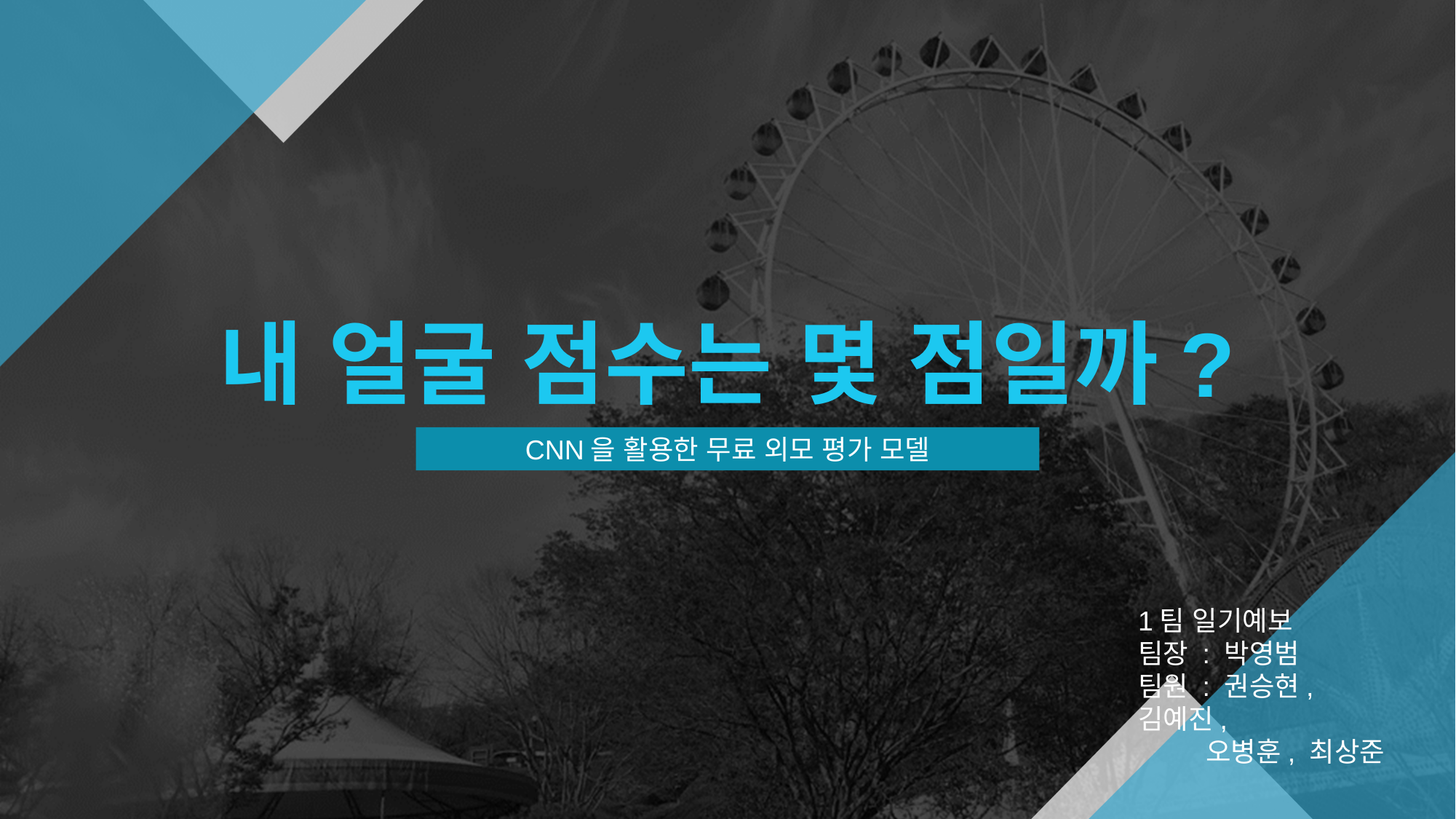

내 얼굴 점수는 몇 점일까?
CNN을 활용한 무료 외모 평가 모델
1팀 일기예보
팀장 : 박영범
팀원 : 권승현, 김예진,
        오병훈, 최상준